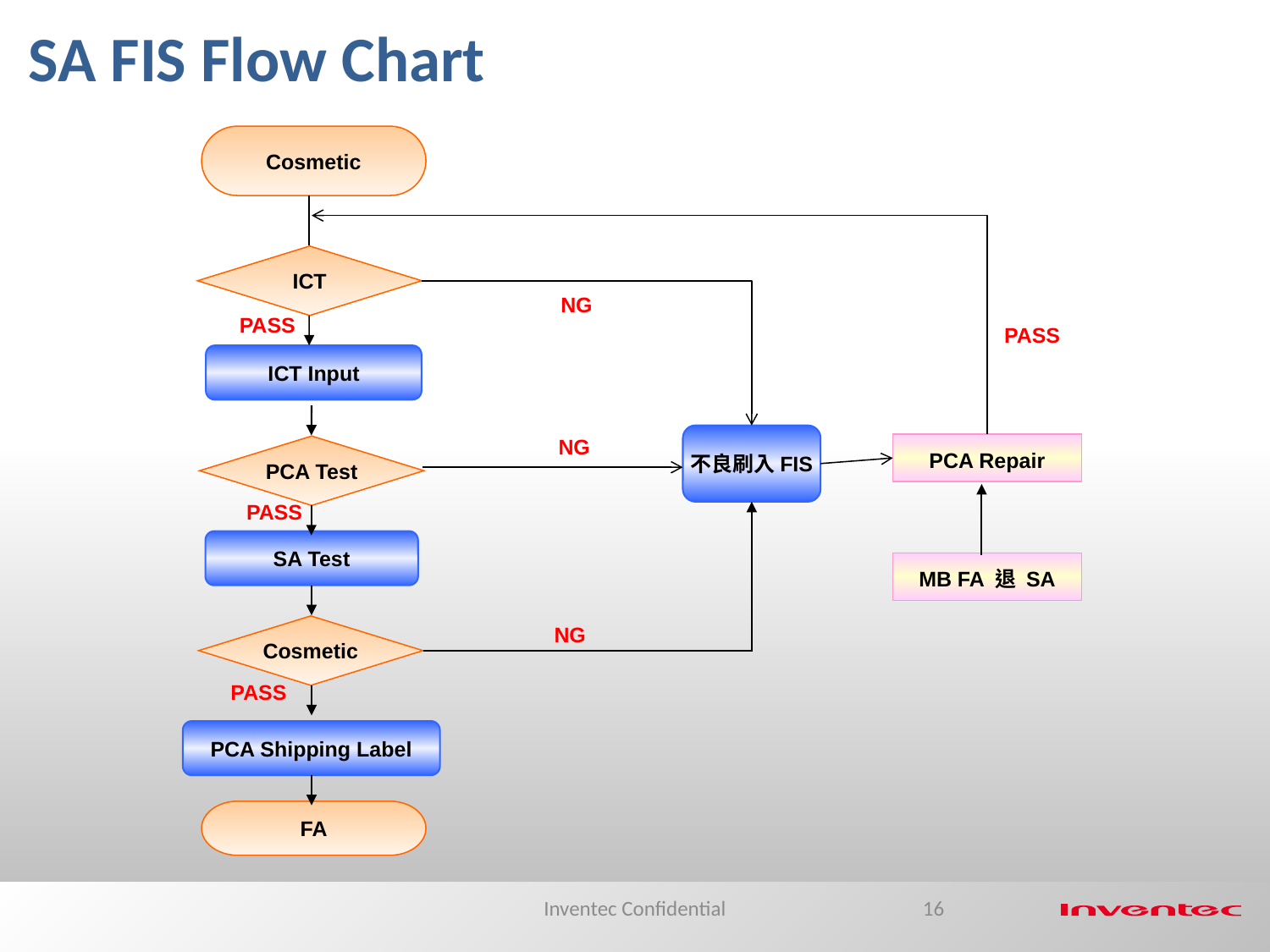

# SA FIS Flow Chart
Cosmetic
ICT
NG
PASS
PASS

ICT Input
不良刷入FIS
NG

PCA Repair

PCA Test
PASS
SA Test

MB FA 退 SA

NG
Cosmetic
PASS
PCA Shipping Label
FA
Inventec Confidential
16